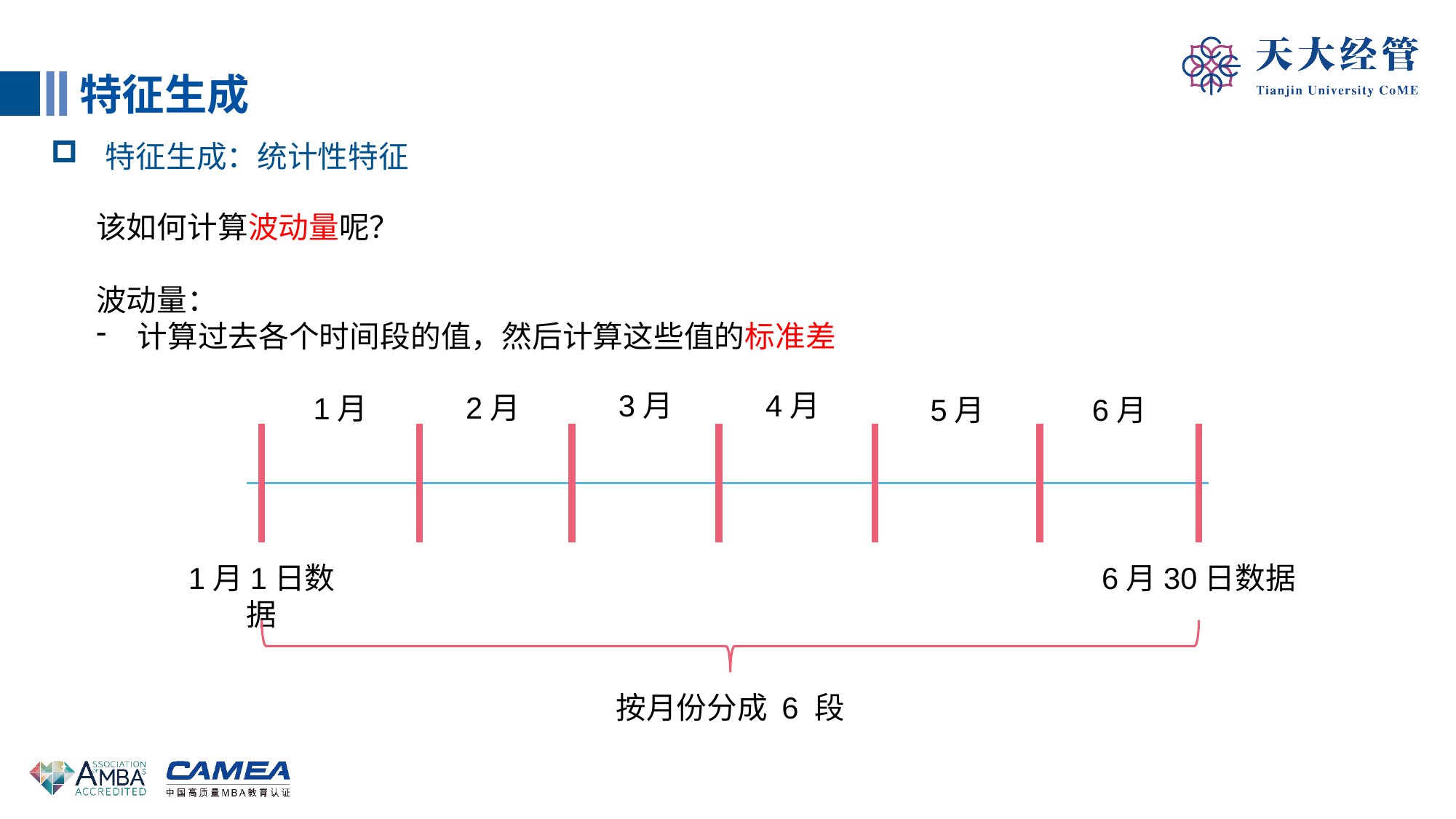

特征生成

特征生成：统计性特征

该如何计算波动量呢？

波动量：
计算过去各个时间段的值，然后计算这些值的标准差
3月
4月
2月
1月
5月
6月
6月30日数据
1月1日数据
按月份分成 6 段